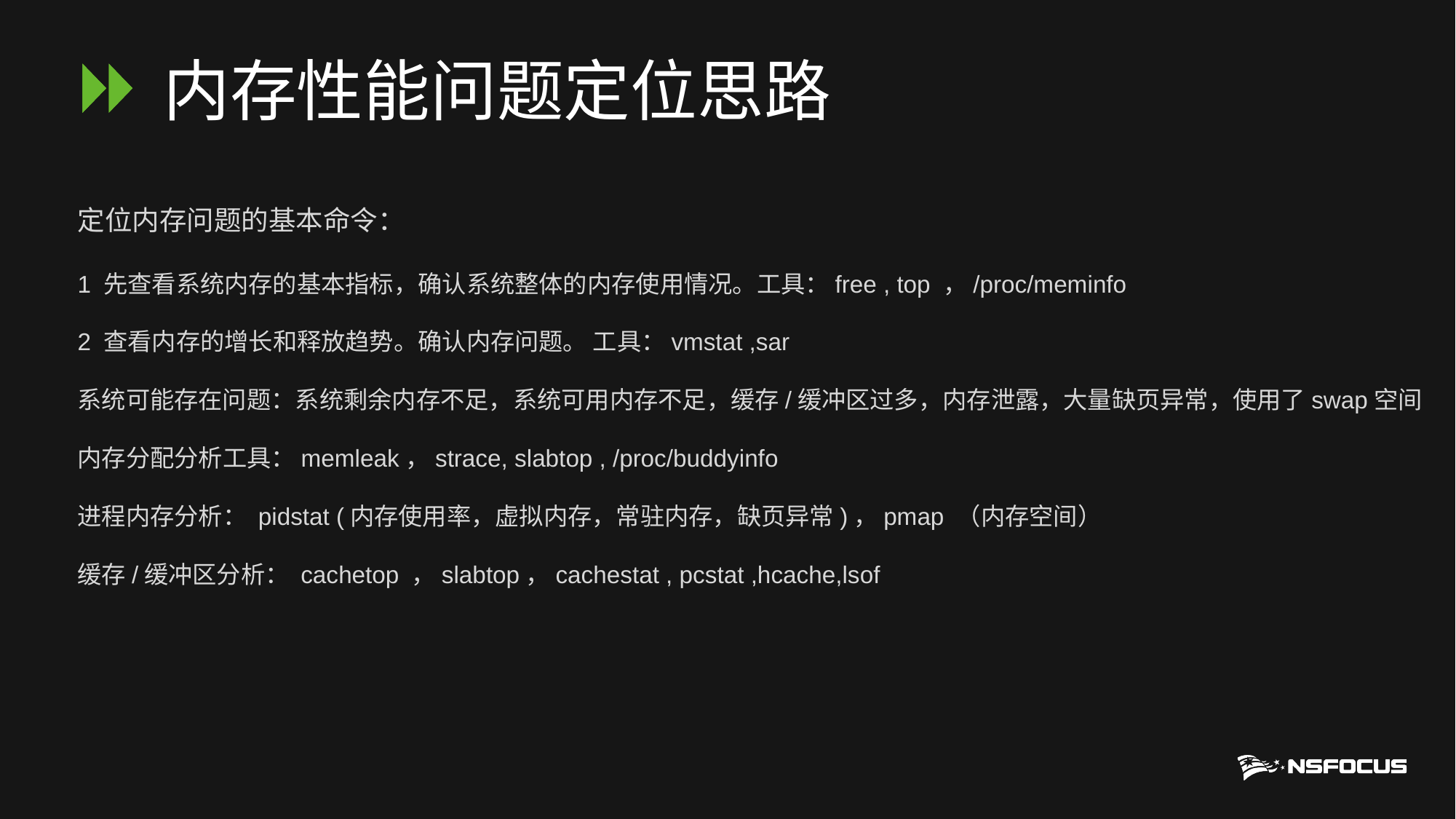

# 内存性能问题定位思路
定位内存问题的基本命令：

1 先查看系统内存的基本指标，确认系统整体的内存使用情况。工具：free , top ，/proc/meminfo

2 查看内存的增长和释放趋势。确认内存问题。 工具：vmstat ,sar

系统可能存在问题：系统剩余内存不足，系统可用内存不足，缓存/缓冲区过多，内存泄露，大量缺页异常，使用了swap空间

内存分配分析工具：memleak，strace, slabtop , /proc/buddyinfo

进程内存分析： pidstat (内存使用率，虚拟内存，常驻内存，缺页异常)，pmap （内存空间）

缓存/缓冲区分析： cachetop ，slabtop，cachestat , pcstat ,hcache,lsof